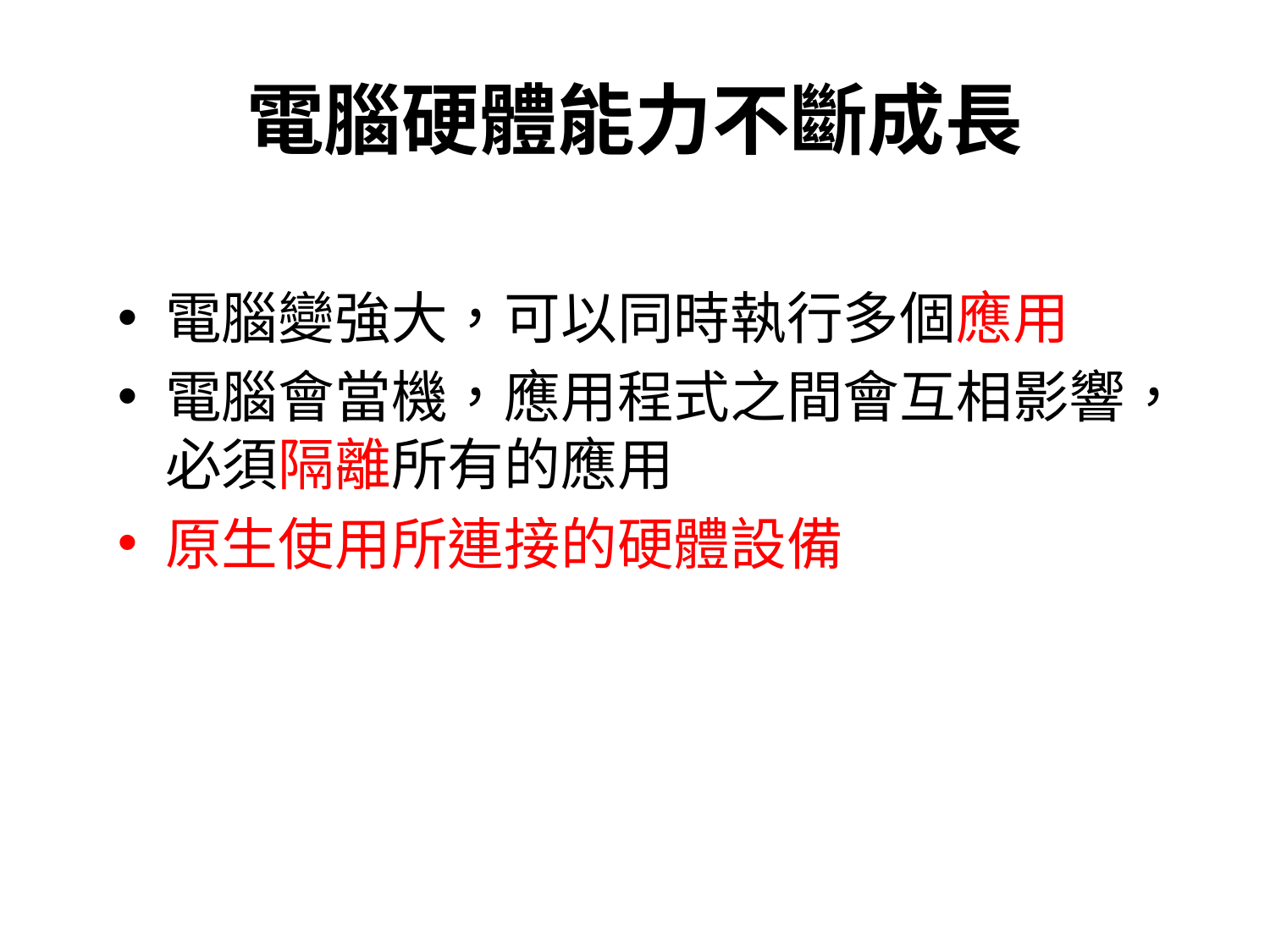

# 電腦硬體能力不斷成長
電腦變強大，可以同時執行多個應用
電腦會當機，應用程式之間會互相影響，必須隔離所有的應用
原生使用所連接的硬體設備